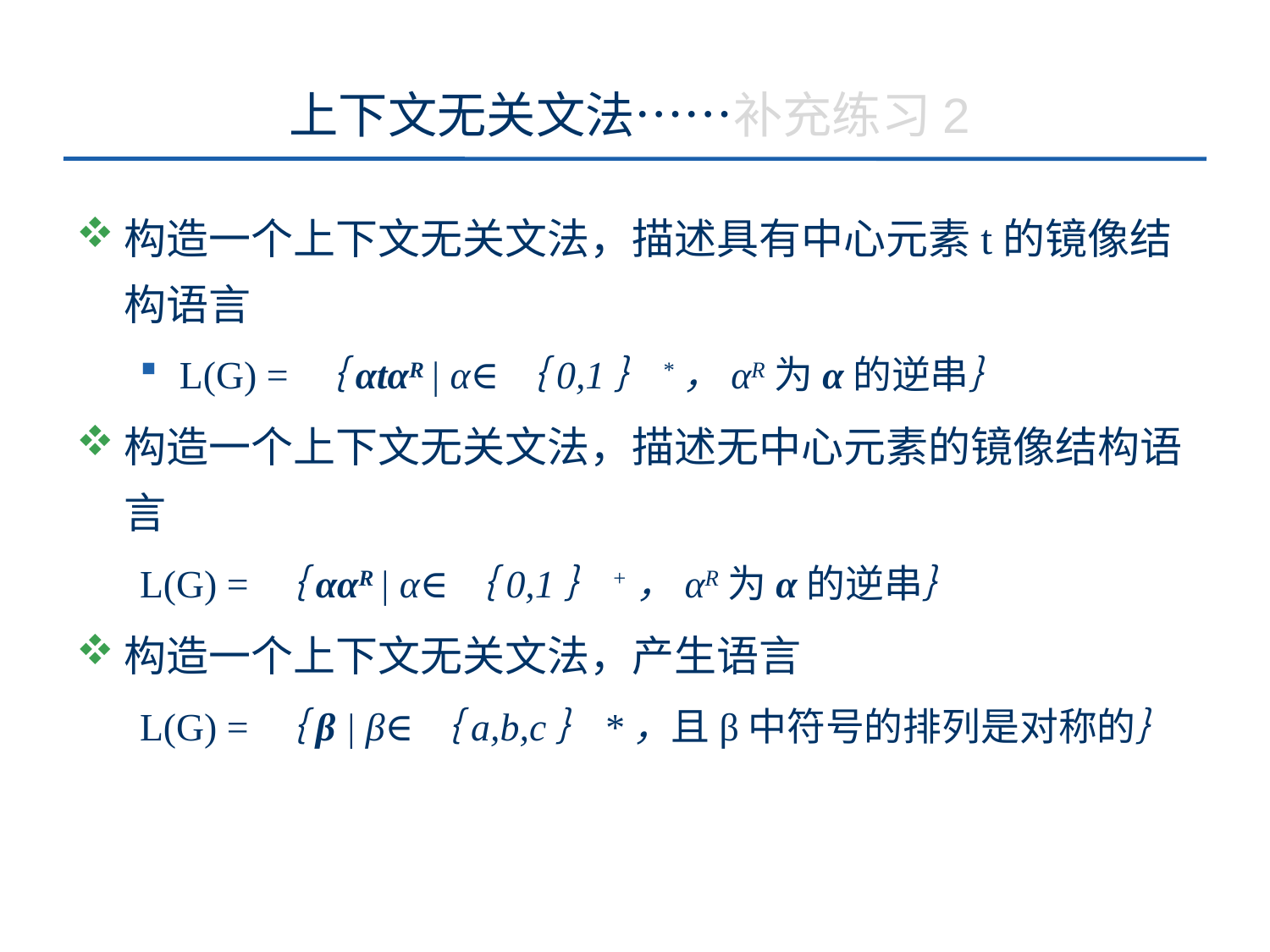

# 上下文无关文法……补充练习2
构造一个上下文无关文法，描述具有中心元素t的镜像结构语言
L(G) = ｛αtαR | α∈｛0,1｝*，αR为α的逆串｝
构造一个上下文无关文法，描述无中心元素的镜像结构语言
L(G) = ｛ααR | α∈｛0,1｝+，αR为α的逆串｝
构造一个上下文无关文法，产生语言
L(G) = ｛β | β∈｛a,b,c｝*，且β中符号的排列是对称的｝